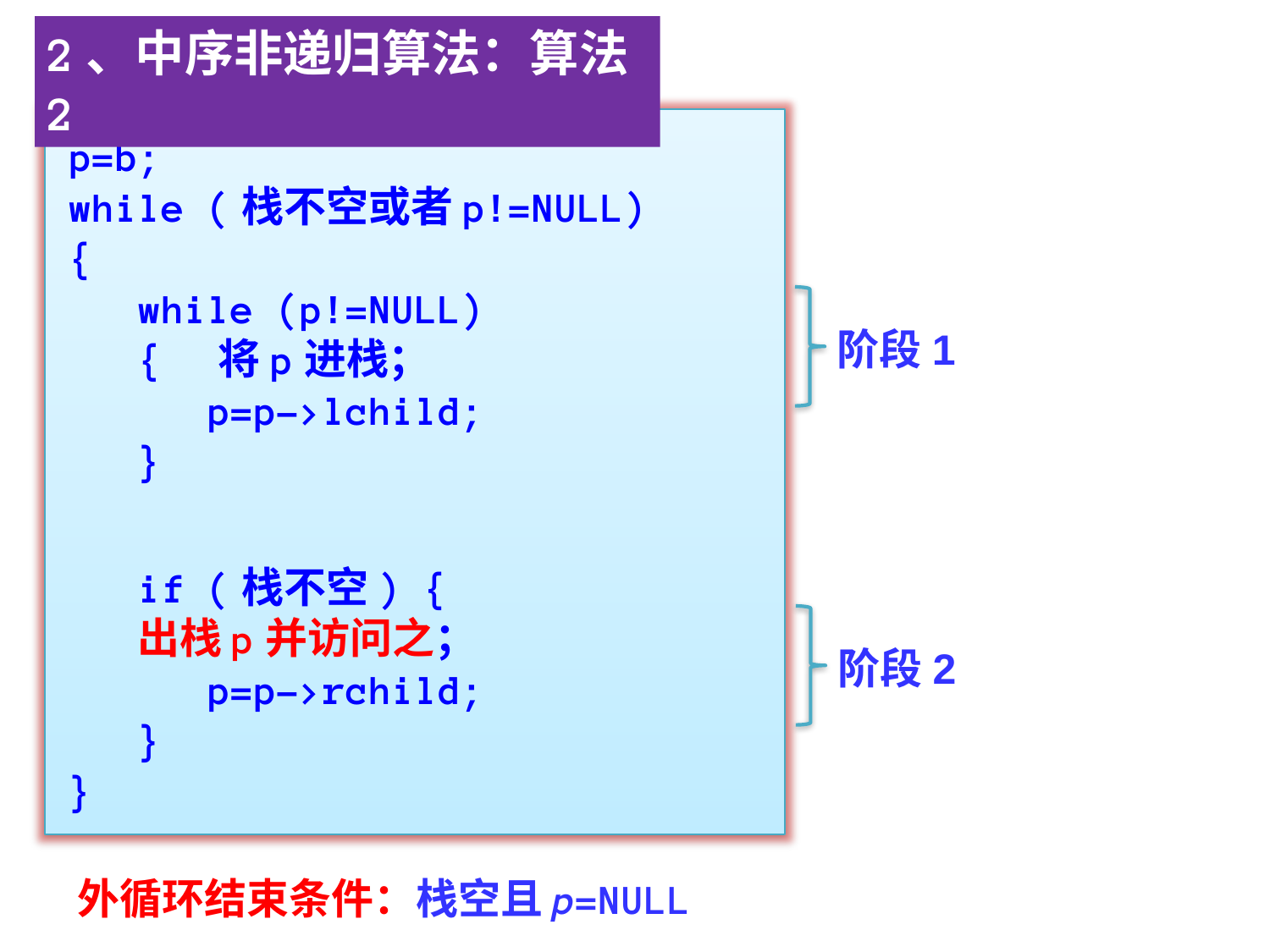

2、中序非递归算法：算法2
p=b;
while (栈不空或者p!=NULL)
{
   while (p!=NULL)
   {  将p进栈；
      p=p->lchild;
   }

   if (栈不空) {
      出栈p并访问之；
      p=p->rchild;
   }
}

阶段1

阶段2
外循环结束条件：栈空且p=NULL